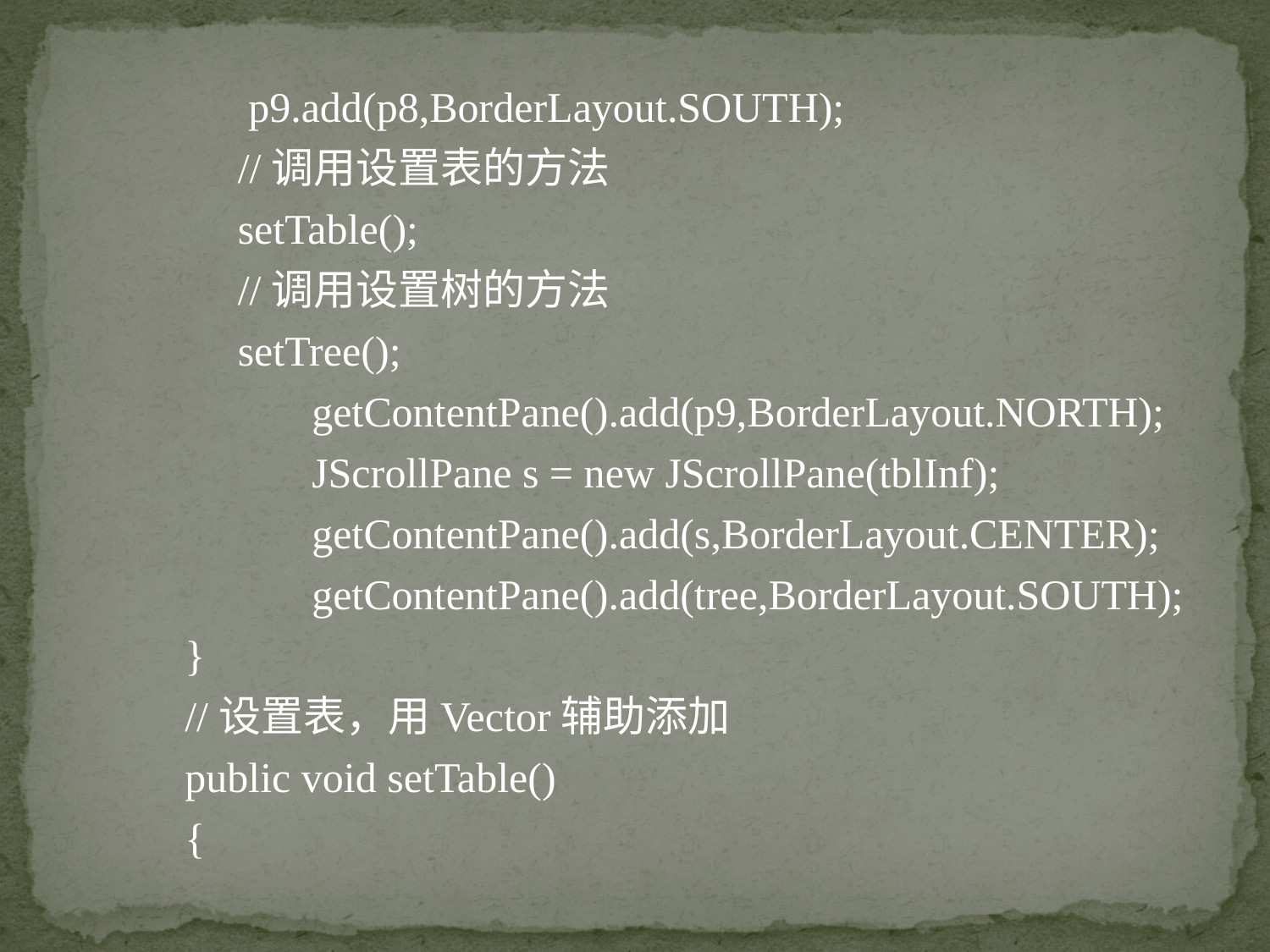

p9.add(p8,BorderLayout.SOUTH);
     //调用设置表的方法
     setTable();
     //调用设置树的方法
     setTree();
	getContentPane().add(p9,BorderLayout.NORTH);
	JScrollPane s = new JScrollPane(tblInf);
	getContentPane().add(s,BorderLayout.CENTER);
	getContentPane().add(tree,BorderLayout.SOUTH);
}
//设置表，用Vector辅助添加
public void setTable()
{